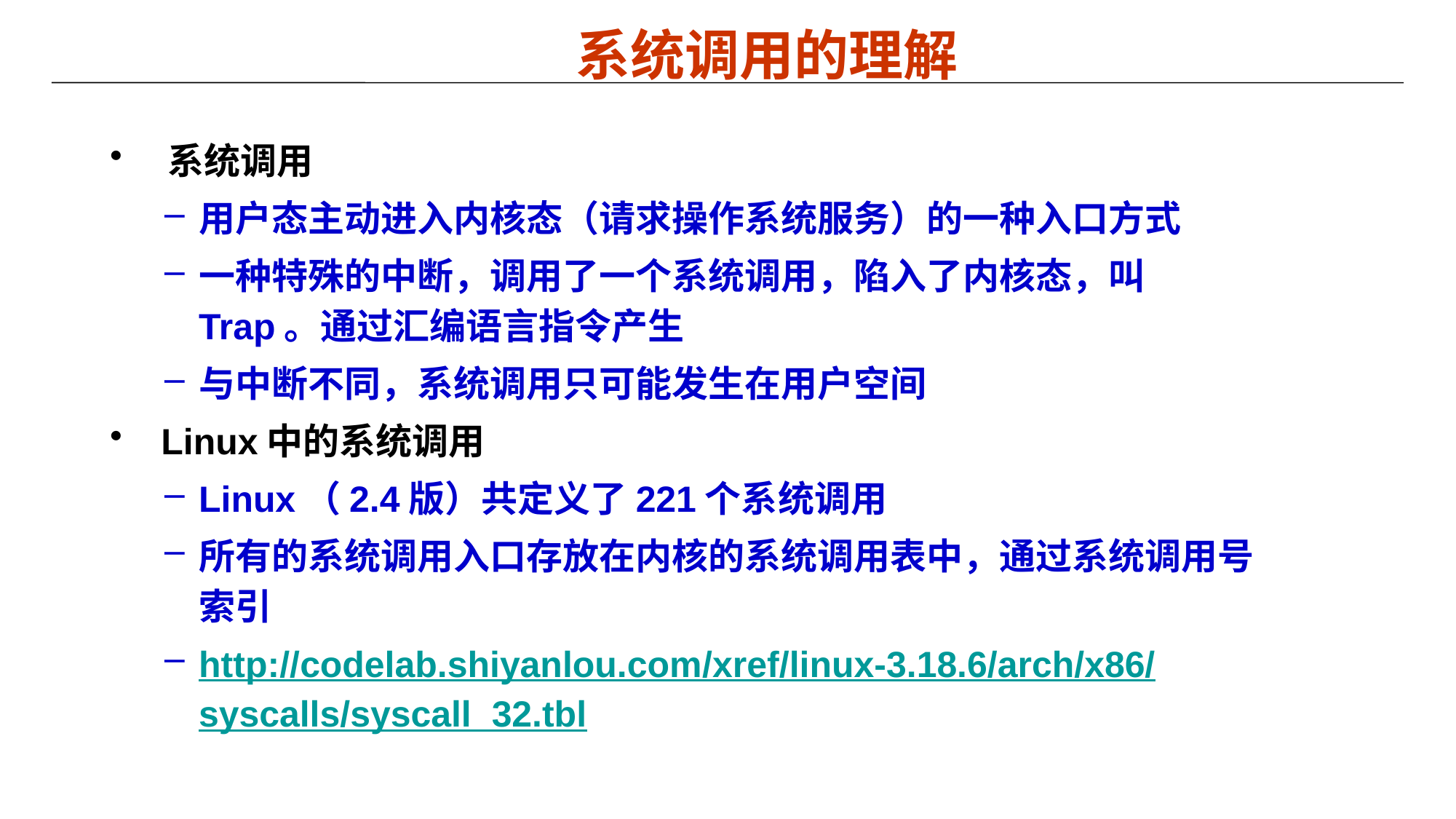

# 系统调用的理解
 系统调用
用户态主动进入内核态（请求操作系统服务）的一种入口方式
一种特殊的中断，调用了一个系统调用，陷入了内核态，叫Trap。通过汇编语言指令产生
与中断不同，系统调用只可能发生在用户空间
 Linux中的系统调用
Linux（2.4版）共定义了221个系统调用
所有的系统调用入口存放在内核的系统调用表中，通过系统调用号索引
http://codelab.shiyanlou.com/xref/linux-3.18.6/arch/x86/syscalls/syscall_32.tbl